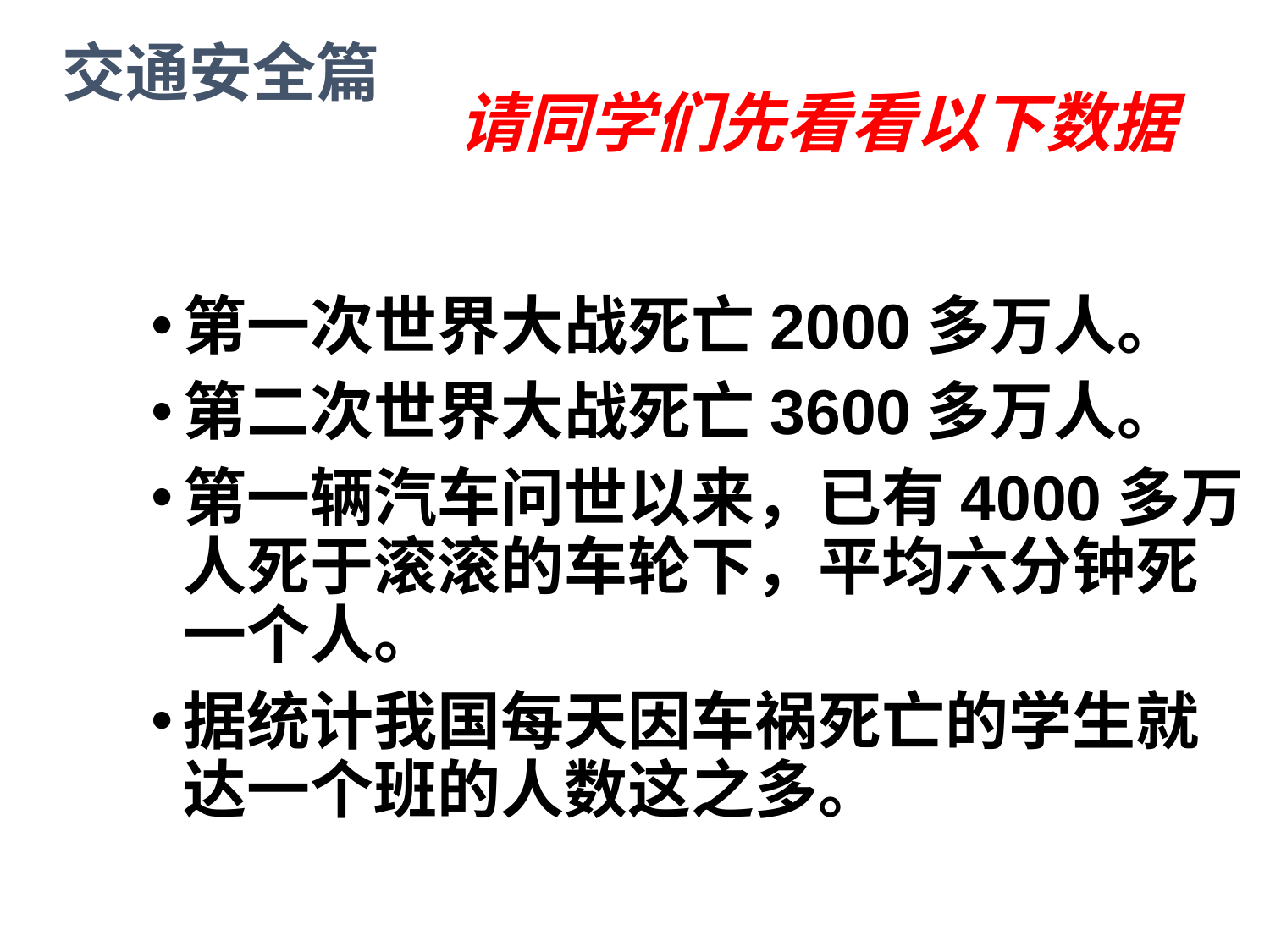

交通安全篇
# 请同学们先看看以下数据
第一次世界大战死亡2000多万人。
第二次世界大战死亡3600多万人。
第一辆汽车问世以来，已有4000多万人死于滚滚的车轮下，平均六分钟死一个人。
据统计我国每天因车祸死亡的学生就达一个班的人数这之多。